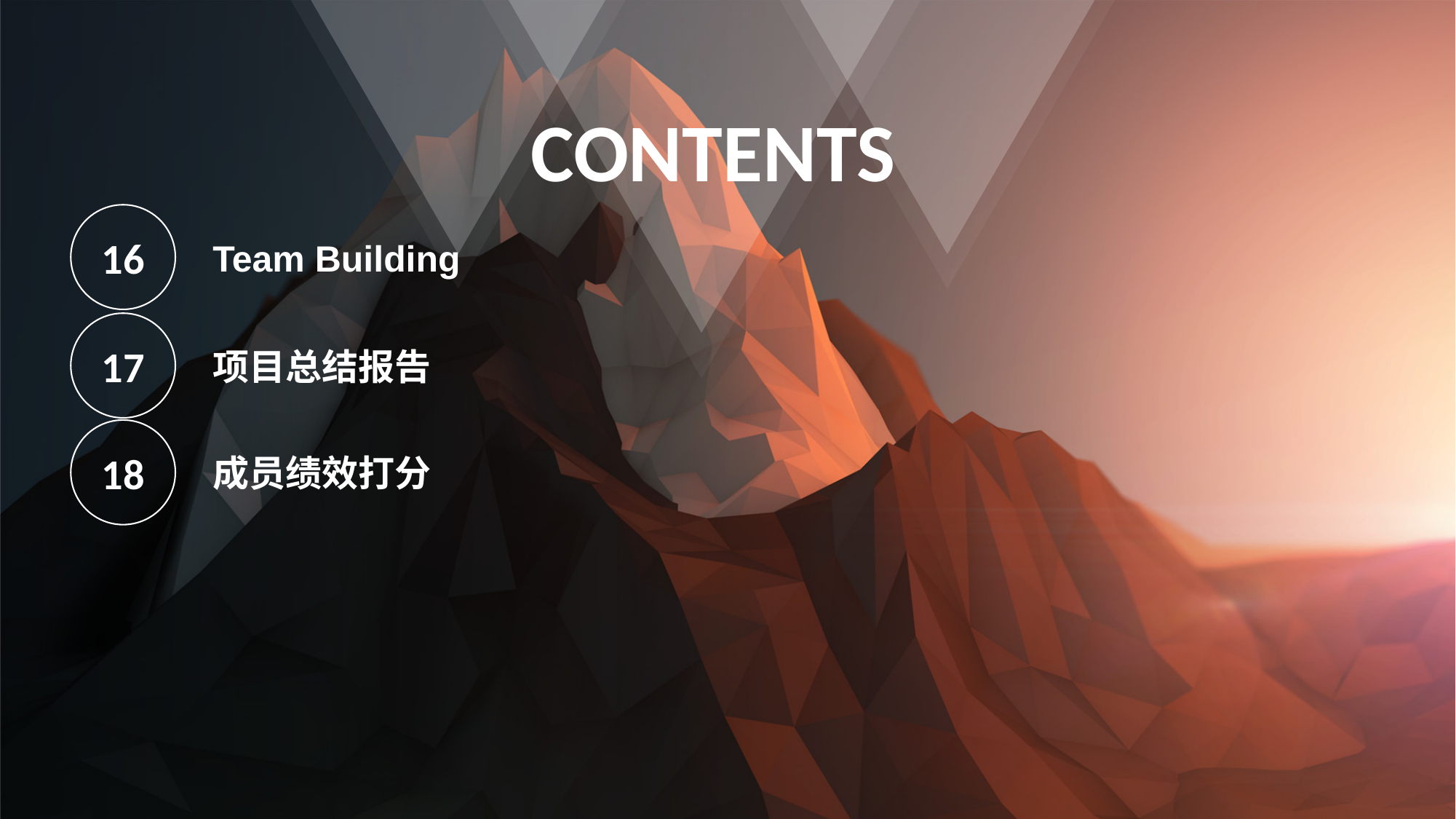

CONTENTS
16
Team Building
17
项目总结报告
18
成员绩效打分